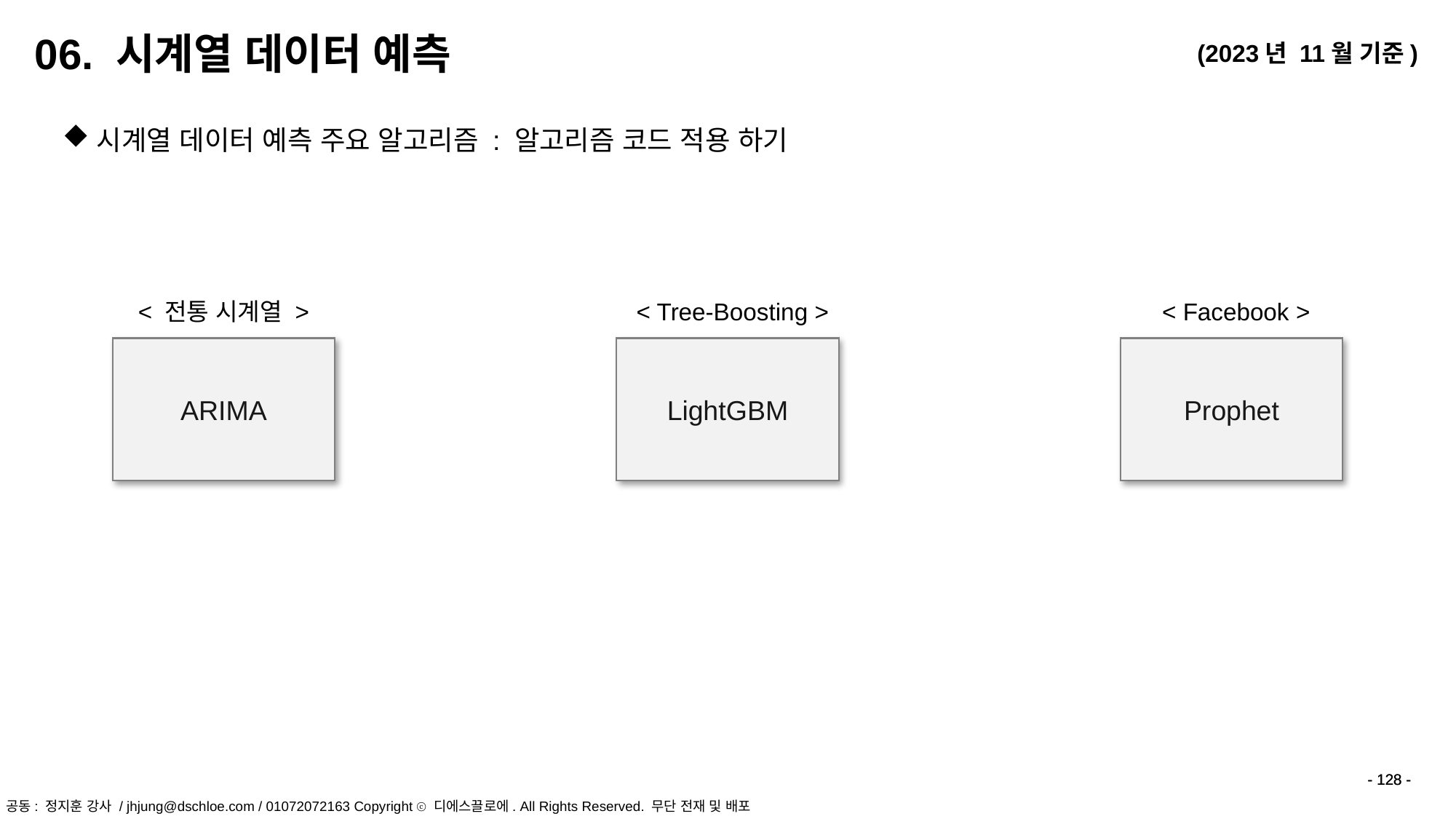

06. 시계열 데이터 예측
시계열 데이터 예측 주요 알고리즘 : 알고리즘 코드 적용 하기
< 전통 시계열 >
< Tree-Boosting >
< Facebook >
ARIMA
LightGBM
Prophet
- 128 -